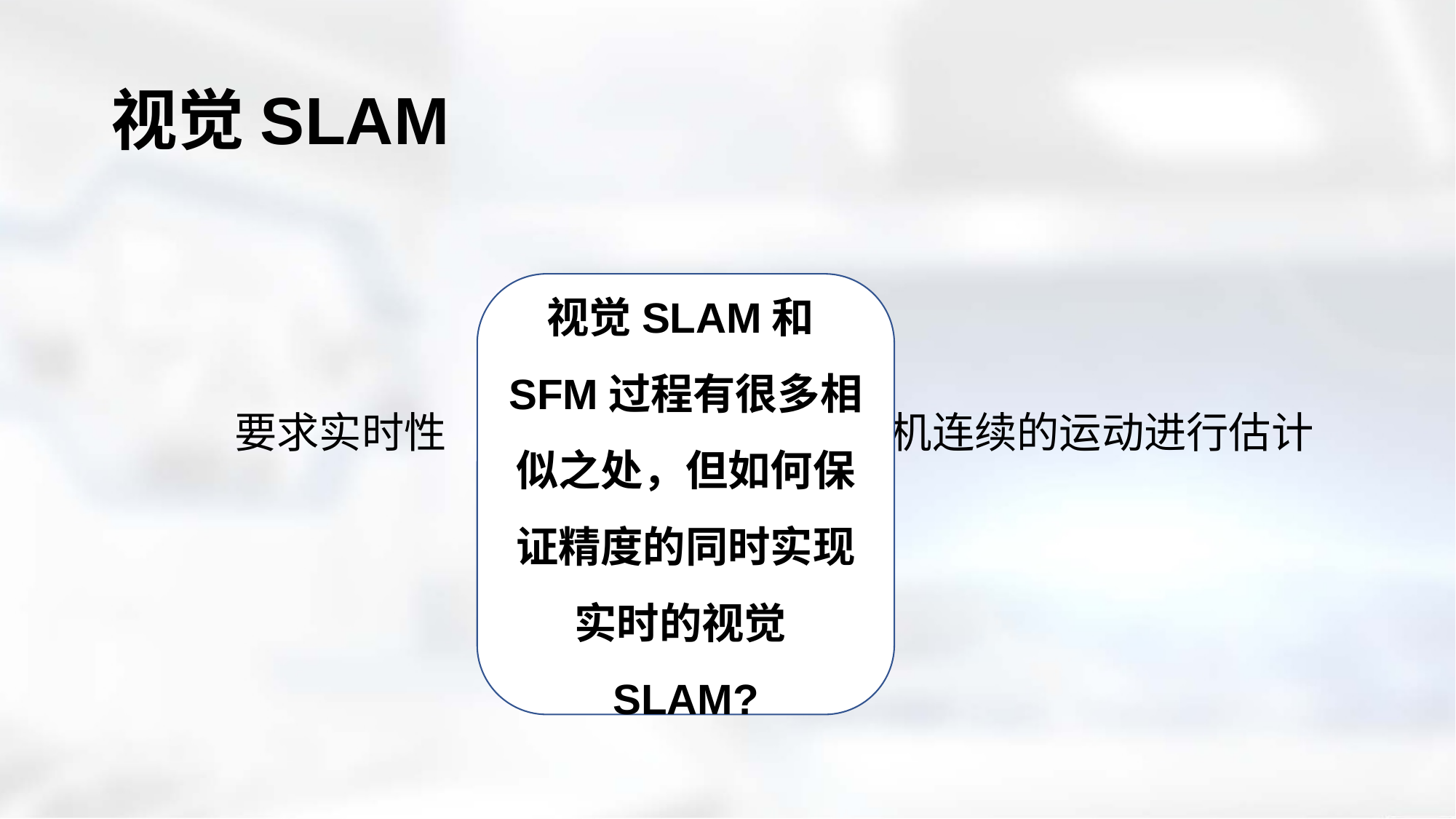

# 视觉SLAM

            要求实时性                                      对相机连续的运动进行估计
视觉SLAM和SFM过程有很多相似之处，但如何保证精度的同时实现实时的视觉SLAM?